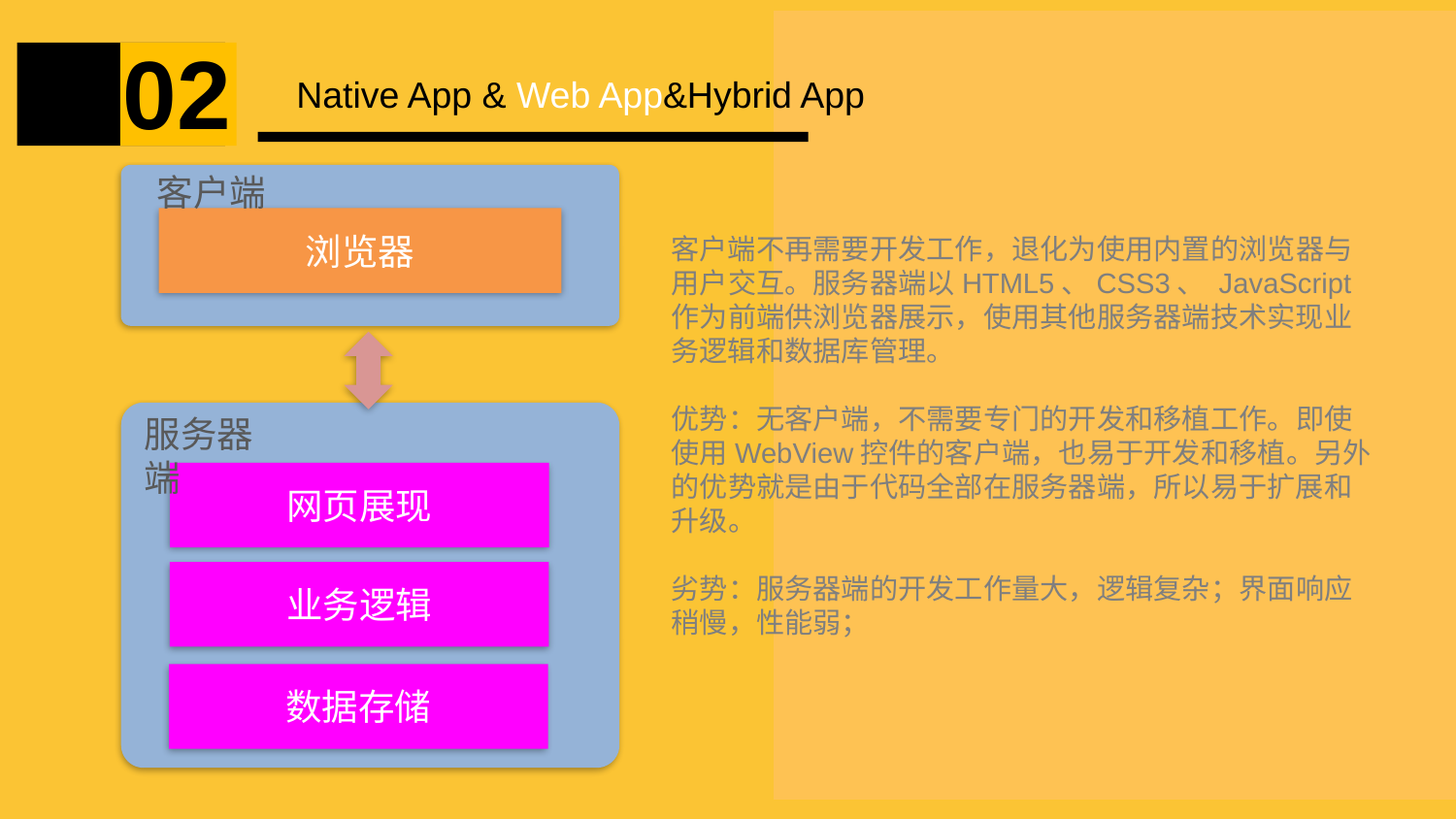

02

Native App & Web App&Hybrid App

客户端
浏览器
客户端不再需要开发工作，退化为使用内置的浏览器与用户交互。服务器端以HTML5、CSS3、 JavaScript作为前端供浏览器展示，使用其他服务器端技术实现业务逻辑和数据库管理。
优势：无客户端，不需要专门的开发和移植工作。即使使用WebView控件的客户端，也易于开发和移植。另外的优势就是由于代码全部在服务器端，所以易于扩展和升级。

劣势：服务器端的开发工作量大，逻辑复杂；界面响应稍慢，性能弱；

服务器端
网页展现
业务逻辑
数据存储